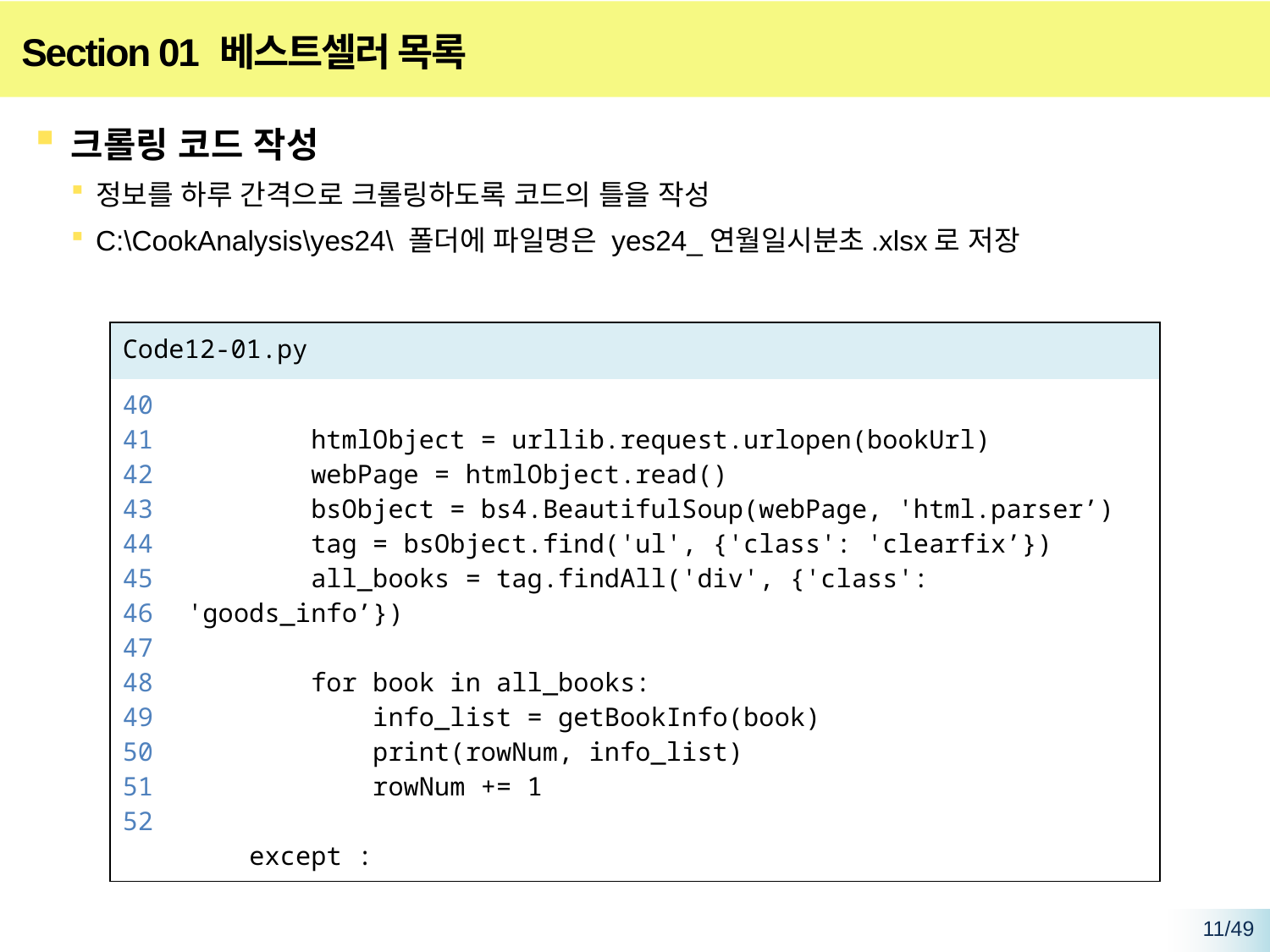

# Section 01 베스트셀러 목록
크롤링 코드 작성
정보를 하루 간격으로 크롤링하도록 코드의 틀을 작성
C:\CookAnalysis\yes24\ 폴더에 파일명은 yes24_연월일시분초.xlsx로 저장
| Code12-01.py |  |
| --- | --- |
| 40 41 42 43 44 45 46 47 48 49 50 51 52 | htmlObject = urllib.request.urlopen(bookUrl) webPage = htmlObject.read() bsObject = bs4.BeautifulSoup(webPage, 'html.parser’) tag = bsObject.find('ul', {'class': 'clearfix’}) all\_books = tag.findAll('div', {'class': 'goods\_info’}) for book in all\_books: info\_list = getBookInfo(book) print(rowNum, info\_list) rowNum += 1 except : |